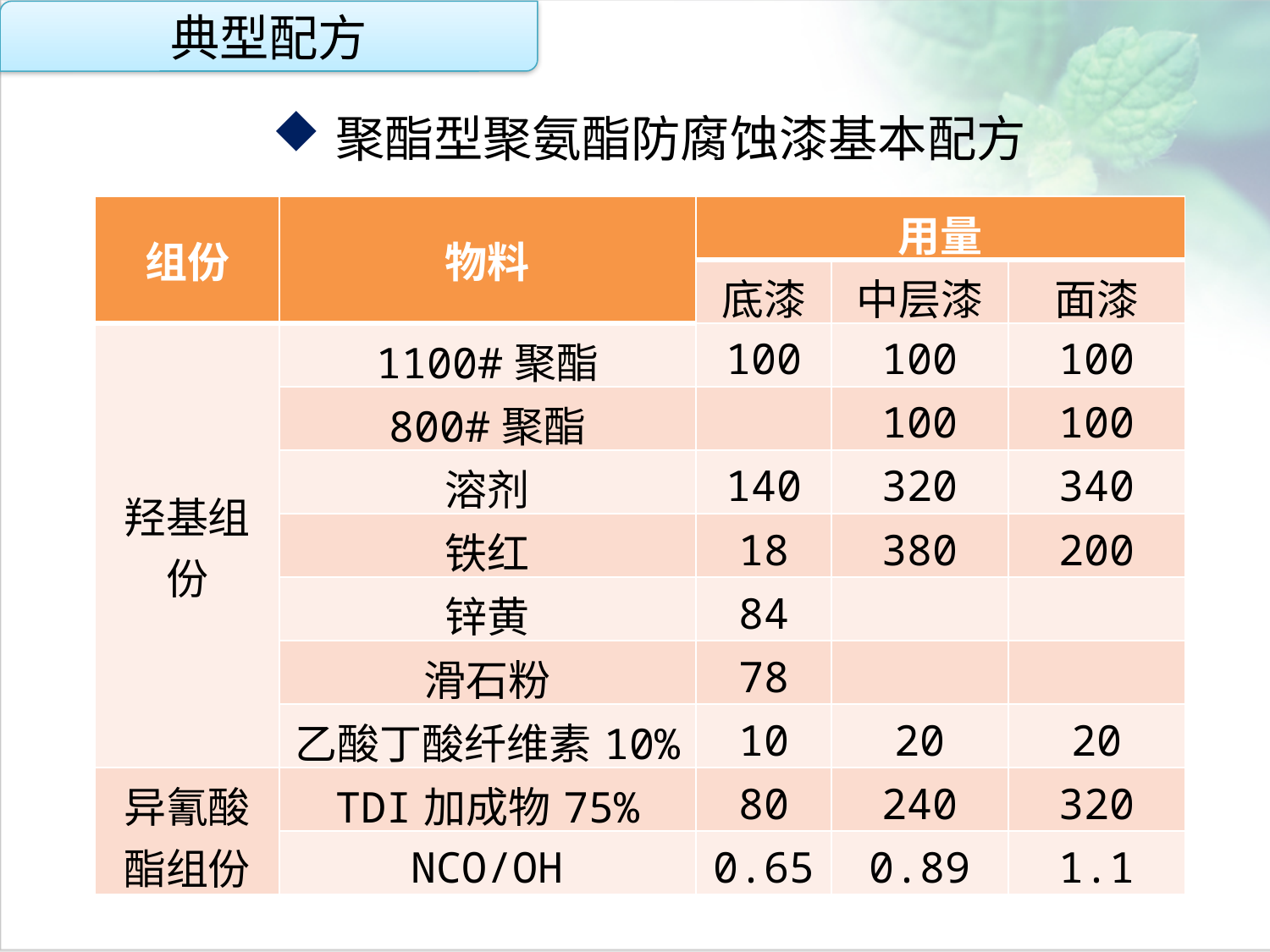

典型配方
聚酯型聚氨酯防腐蚀漆基本配方
| 组份 | 物料 | 用量 |  |  |
| --- | --- | --- | --- | --- |
|  |  | 底漆 | 中层漆 | 面漆 |
| 羟基组份 | 1100#聚酯 | 100 | 100 | 100 |
|  | 800#聚酯 |  | 100 | 100 |
|  | 溶剂 | 140 | 320 | 340 |
|  | 铁红 | 18 | 380 | 200 |
|  | 锌黄 | 84 |  |  |
|  | 滑石粉 | 78 |  |  |
|  | 乙酸丁酸纤维素10% | 10 | 20 | 20 |
| 异氰酸酯组份 | TDI加成物75% | 80 | 240 | 320 |
|  | NCO/OH | 0.65 | 0.89 | 1.1 |
点击添加文本
点击添加文本
点击添加文本
点击添加文本